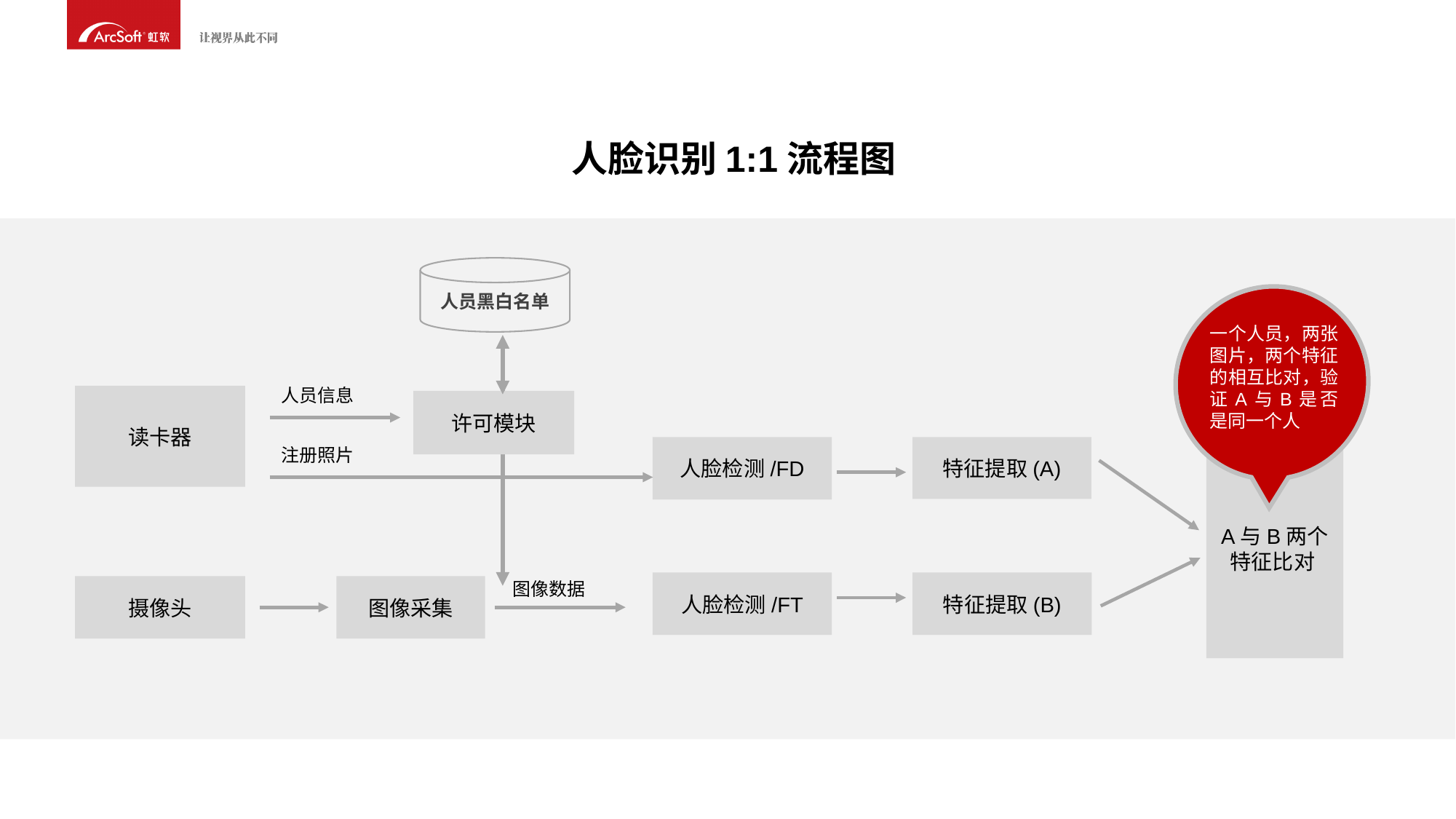

人脸识别1:1流程图

人员黑白名单

一个人员，两张图片，两个特征的相互比对，验证A与B是否是同一个人
人员信息
读卡器
许可模块
人脸检测/FD
特征提取(A)
A与B两个 特征比对
注册照片
图像数据
人脸检测/FT
特征提取(B)
摄像头
图像采集